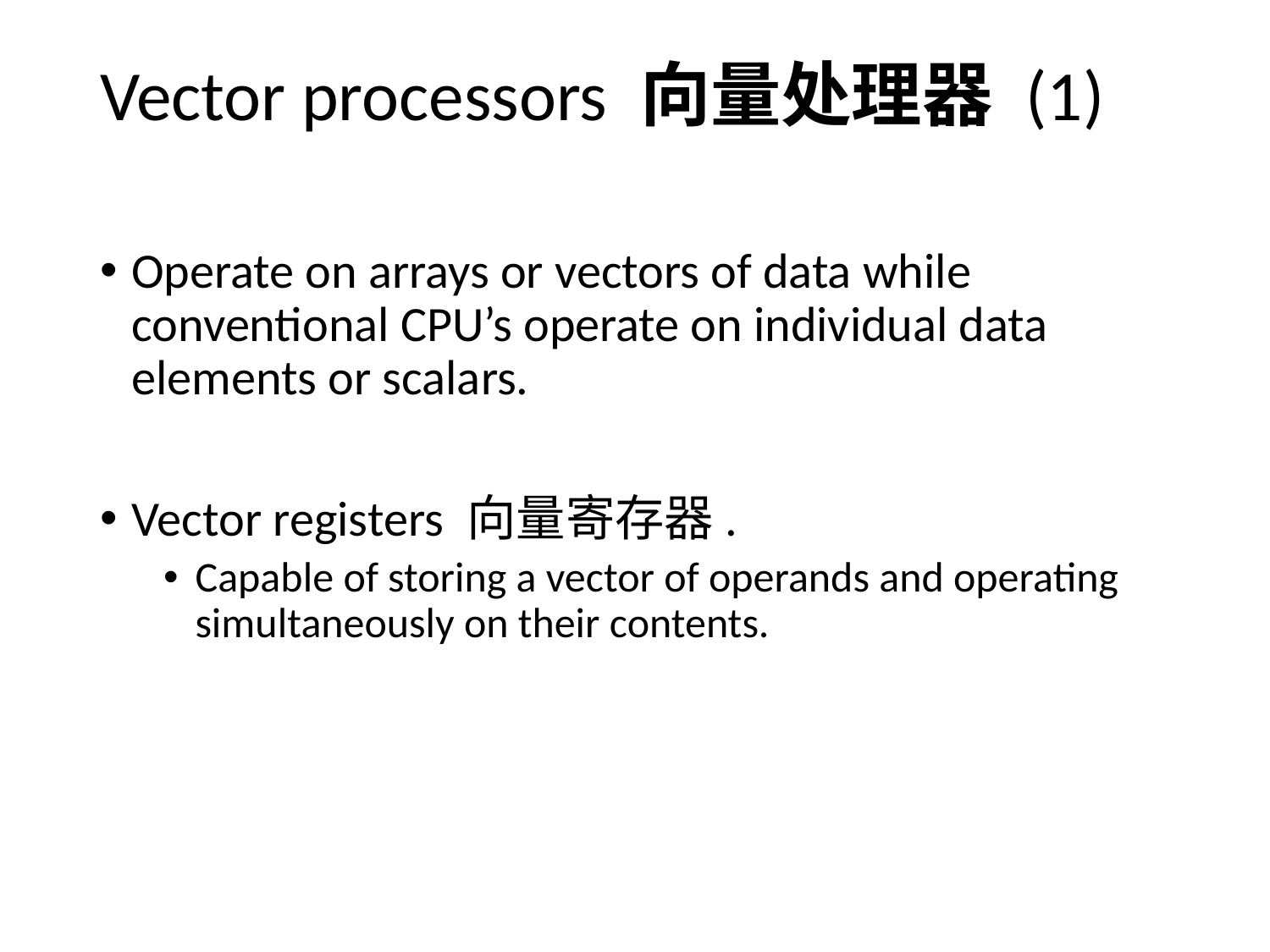

# Vector processors 向量处理器 (1)
Operate on arrays or vectors of data while conventional CPU’s operate on individual data elements or scalars.

Vector registers 向量寄存器.
Capable of storing a vector of operands and operating simultaneously on their contents.